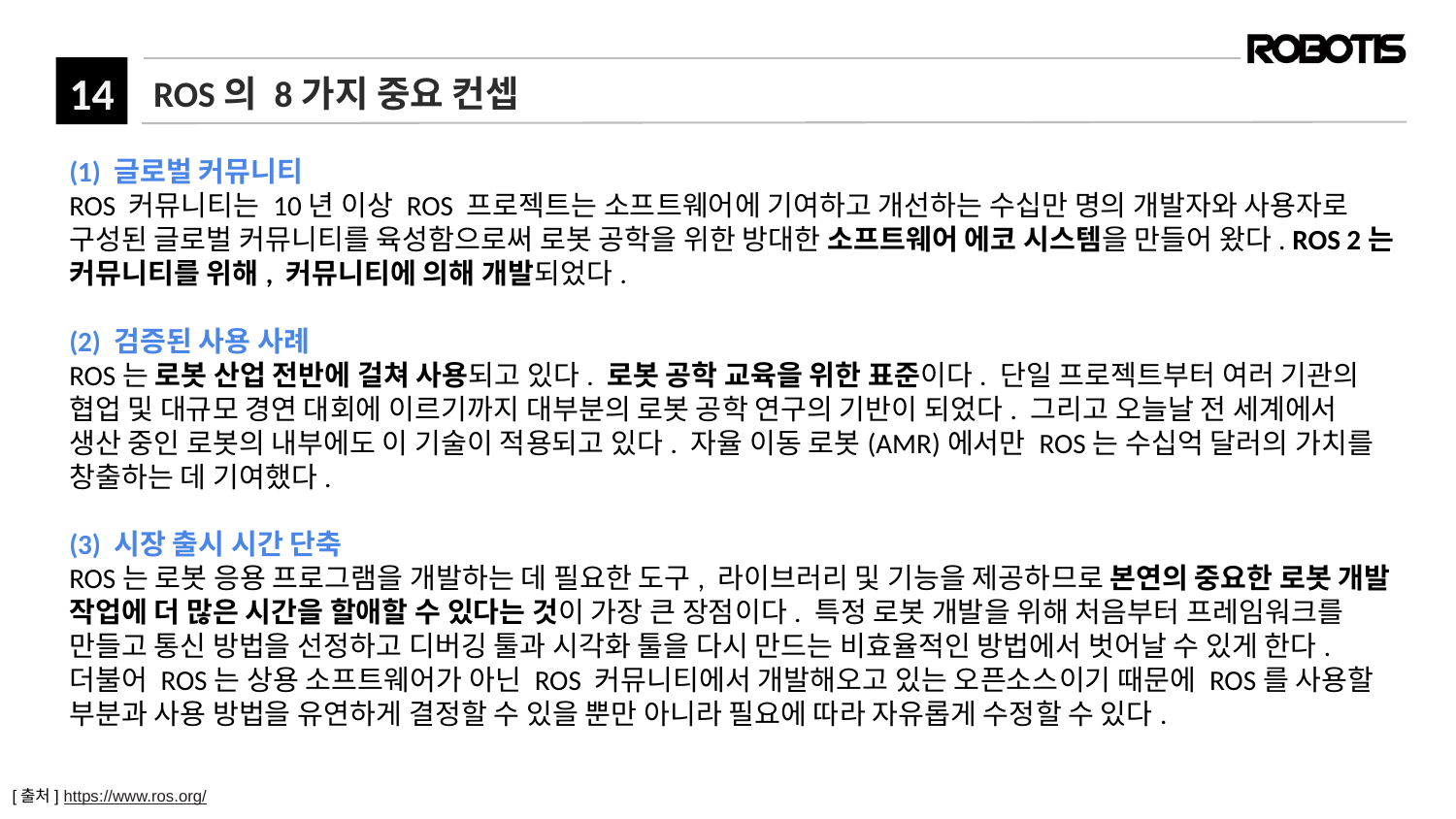

# ROS의 8가지 중요 컨셉
(1) 글로벌 커뮤니티
ROS 커뮤니티는 10년 이상 ROS 프로젝트는 소프트웨어에 기여하고 개선하는 수십만 명의 개발자와 사용자로 구성된 글로벌 커뮤니티를 육성함으로써 로봇 공학을 위한 방대한 소프트웨어 에코 시스템을 만들어 왔다. ROS 2는 커뮤니티를 위해, 커뮤니티에 의해 개발되었다.

(2) 검증된 사용 사례
ROS는 로봇 산업 전반에 걸쳐 사용되고 있다. 로봇 공학 교육을 위한 표준이다. 단일 프로젝트부터 여러 기관의 협업 및 대규모 경연 대회에 이르기까지 대부분의 로봇 공학 연구의 기반이 되었다. 그리고 오늘날 전 세계에서 생산 중인 로봇의 내부에도 이 기술이 적용되고 있다. 자율 이동 로봇(AMR)에서만 ROS는 수십억 달러의 가치를 창출하는 데 기여했다.

(3) 시장 출시 시간 단축
ROS는 로봇 응용 프로그램을 개발하는 데 필요한 도구, 라이브러리 및 기능을 제공하므로 본연의 중요한 로봇 개발 작업에 더 많은 시간을 할애할 수 있다는 것이 가장 큰 장점이다. 특정 로봇 개발을 위해 처음부터 프레임워크를 만들고 통신 방법을 선정하고 디버깅 툴과 시각화 툴을 다시 만드는 비효율적인 방법에서 벗어날 수 있게 한다. 더불어 ROS는 상용 소프트웨어가 아닌 ROS 커뮤니티에서 개발해오고 있는 오픈소스이기 때문에 ROS를 사용할 부분과 사용 방법을 유연하게 결정할 수 있을 뿐만 아니라 필요에 따라 자유롭게 수정할 수 있다.
[출처] https://www.ros.org/